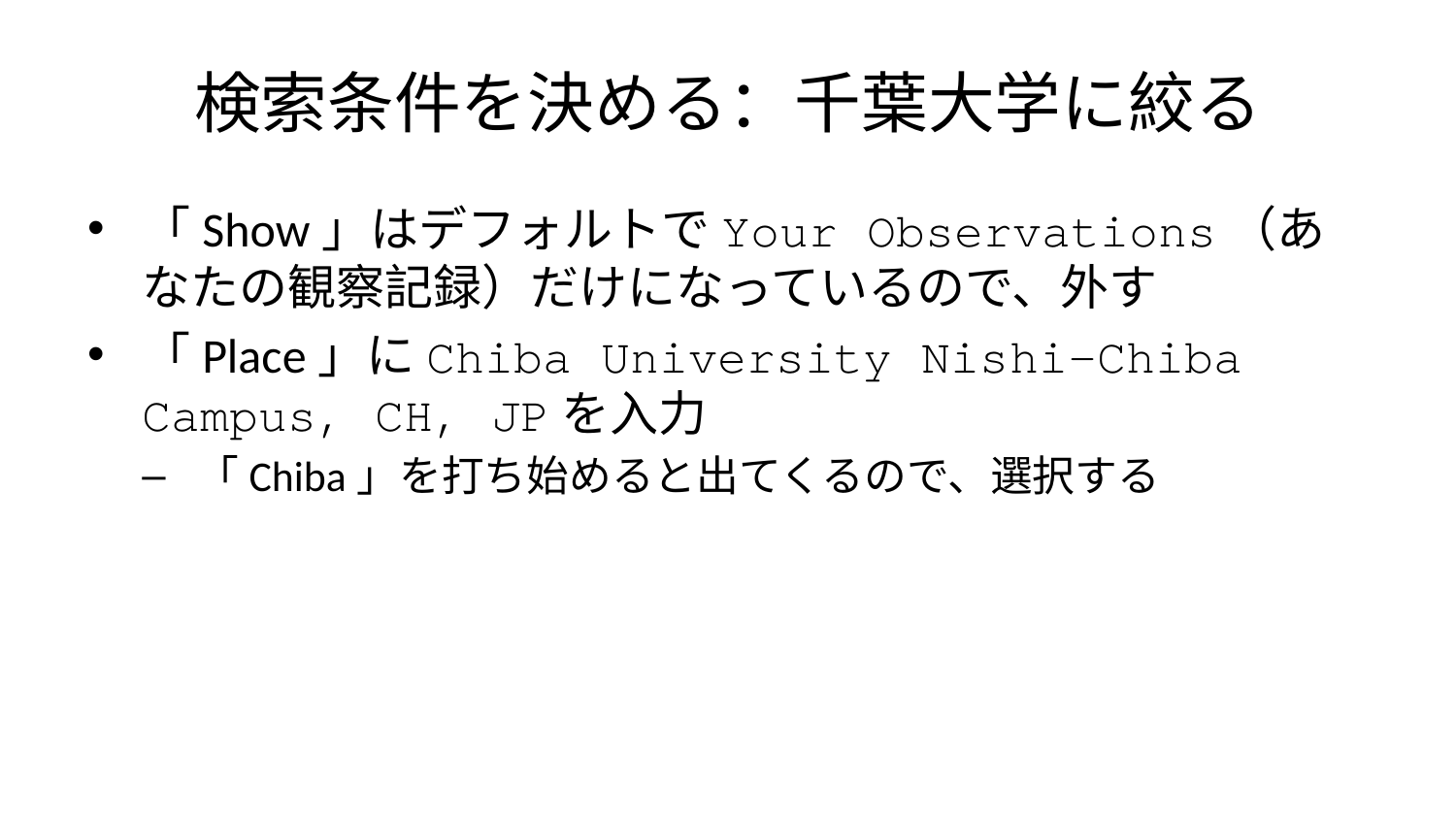

# 検索条件を決める：千葉大学に絞る
「Show」はデフォルトでYour Observations（あなたの観察記録）だけになっているので、外す
「Place」にChiba University Nishi-Chiba Campus, CH, JPを入力
「Chiba」を打ち始めると出てくるので、選択する